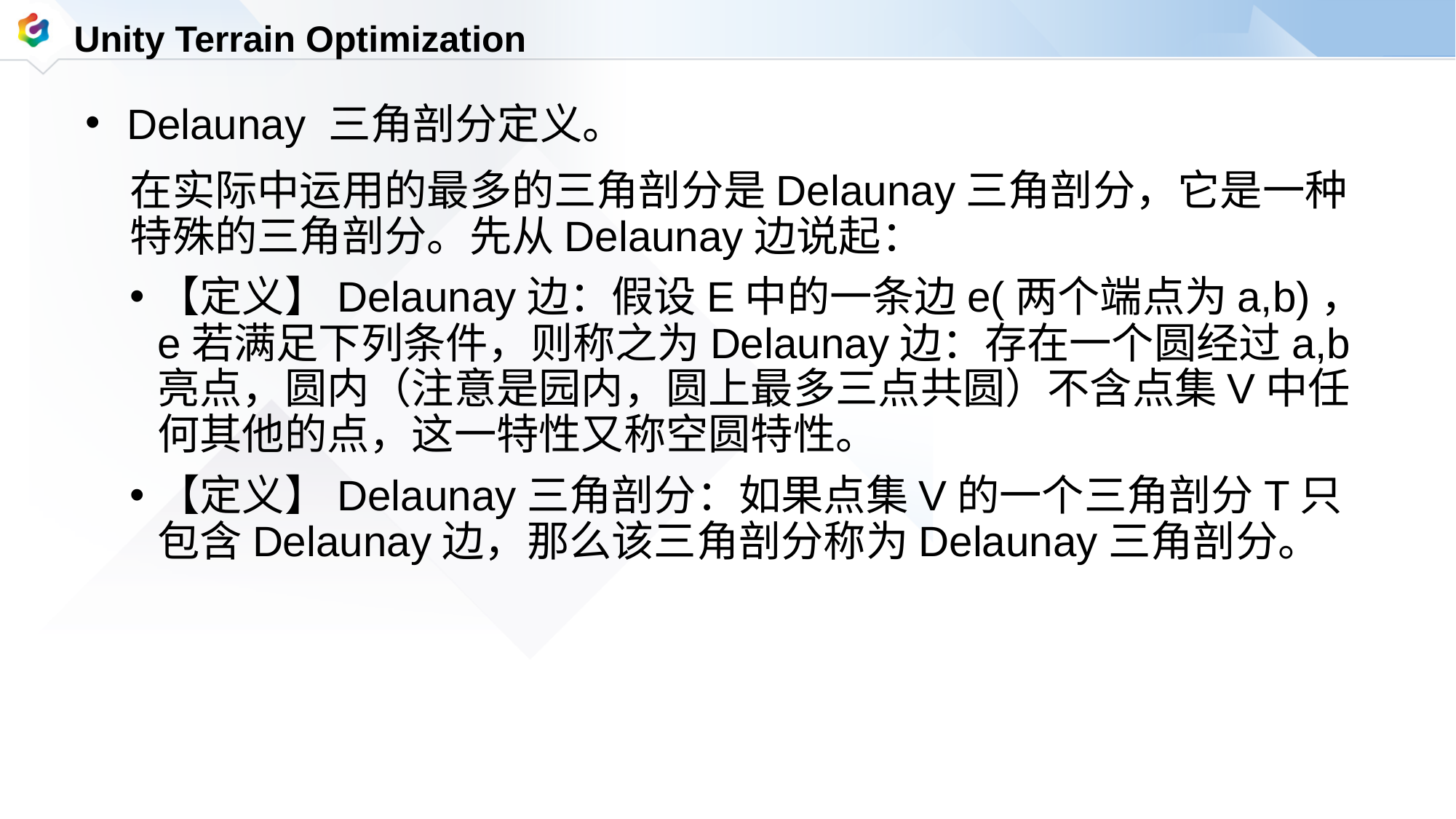

Unity Terrain Optimization
Delaunay 三角剖分定义。
在实际中运用的最多的三角剖分是Delaunay三角剖分，它是一种特殊的三角剖分。先从Delaunay边说起：
【定义】Delaunay边：假设E中的一条边e(两个端点为a,b)，e若满足下列条件，则称之为Delaunay边：存在一个圆经过a,b亮点，圆内（注意是园内，圆上最多三点共圆）不含点集V中任何其他的点，这一特性又称空圆特性。
【定义】Delaunay三角剖分：如果点集V的一个三角剖分T只包含Delaunay边，那么该三角剖分称为Delaunay三角剖分。